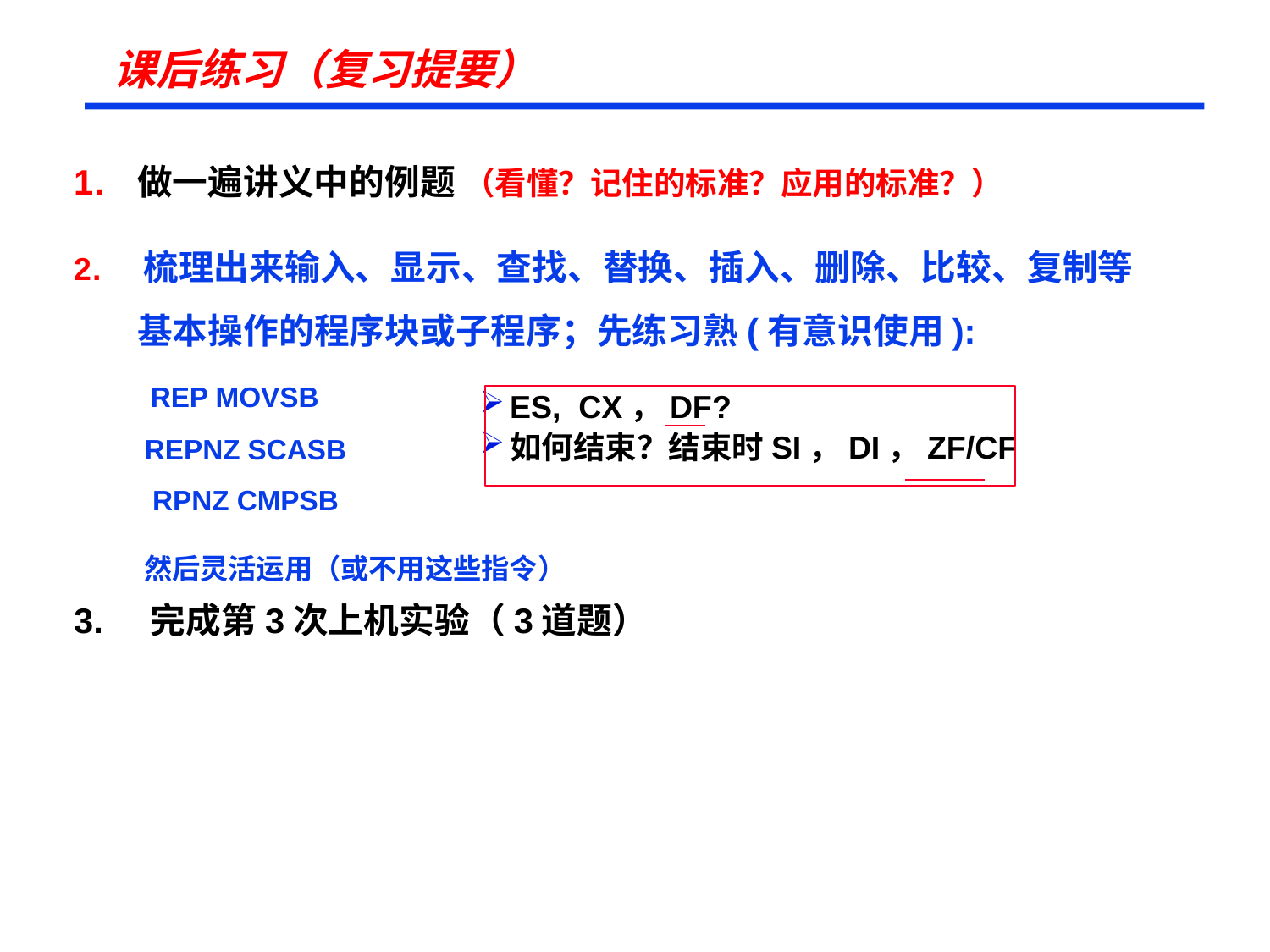

# 课后练习（复习提要）
做一遍讲义中的例题 （看懂？记住的标准？应用的标准？）
  梳理出来输入、显示、查找、替换、插入、删除、比较、复制等
  基本操作的程序块或子程序；先练习熟(有意识使用):
   REP MOVSB
   REPNZ SCASB
    RPNZ CMPSB
          然后灵活运用（或不用这些指令）
3.    完成第3次上机实验（3道题）

ES,  CX，DF?
如何结束？结束时SI，DI，ZF/CF